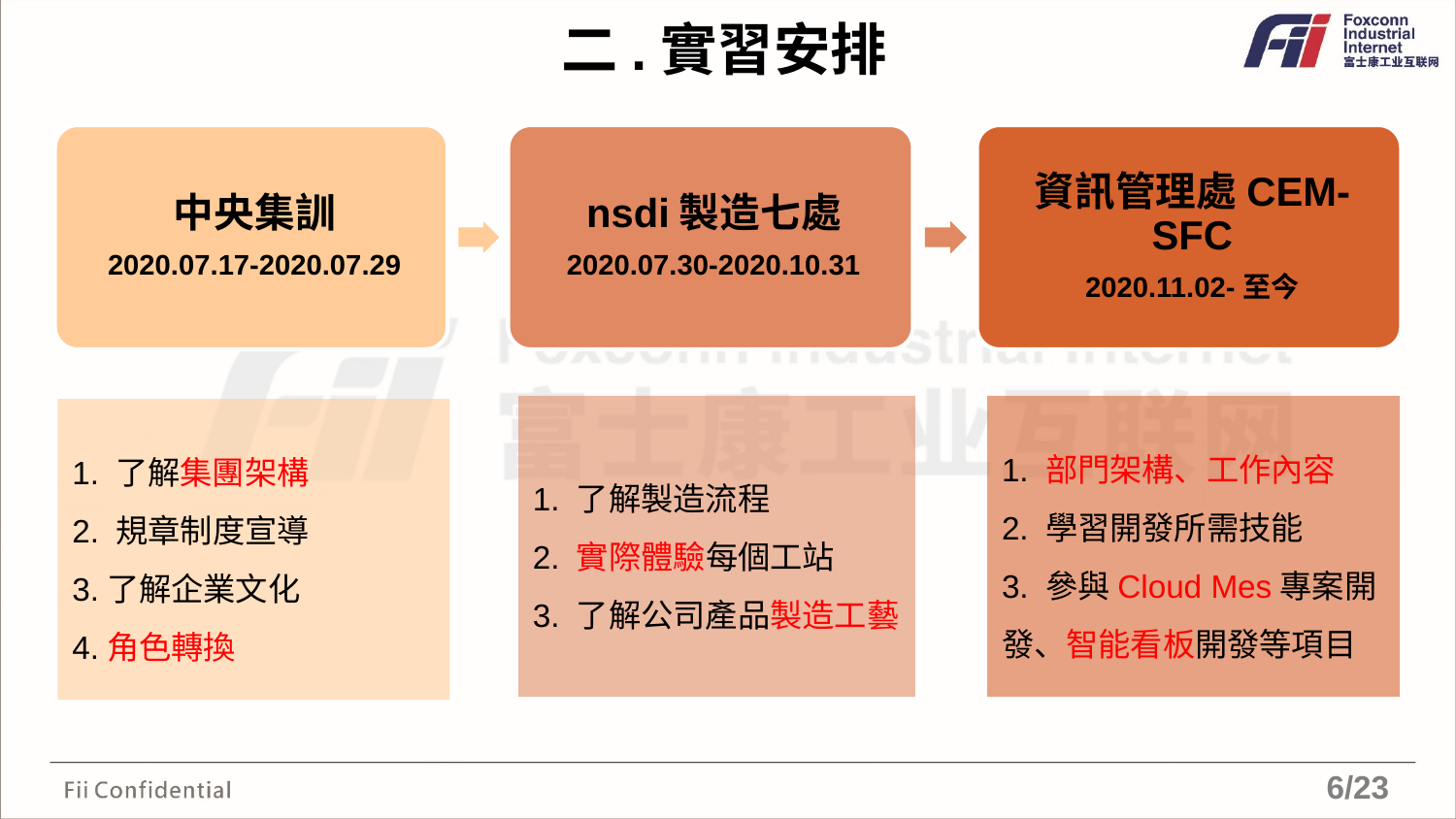

二.實習安排

中央集訓
2020.07.17-2020.07.29

nsdi製造七處
2020.07.30-2020.10.31

資訊管理處CEM-SFC
2020.11.02-至今
1. 了解製造流程
2. 實際體驗每個工站
3. 了解公司產品製造工藝
1. 部門架構、工作內容
2. 學習開發所需技能
3. 參與Cloud Mes專案開發、智能看板開發等項目
1. 了解集團架構
2. 規章制度宣導
3.了解企業文化
4.角色轉換
6/23